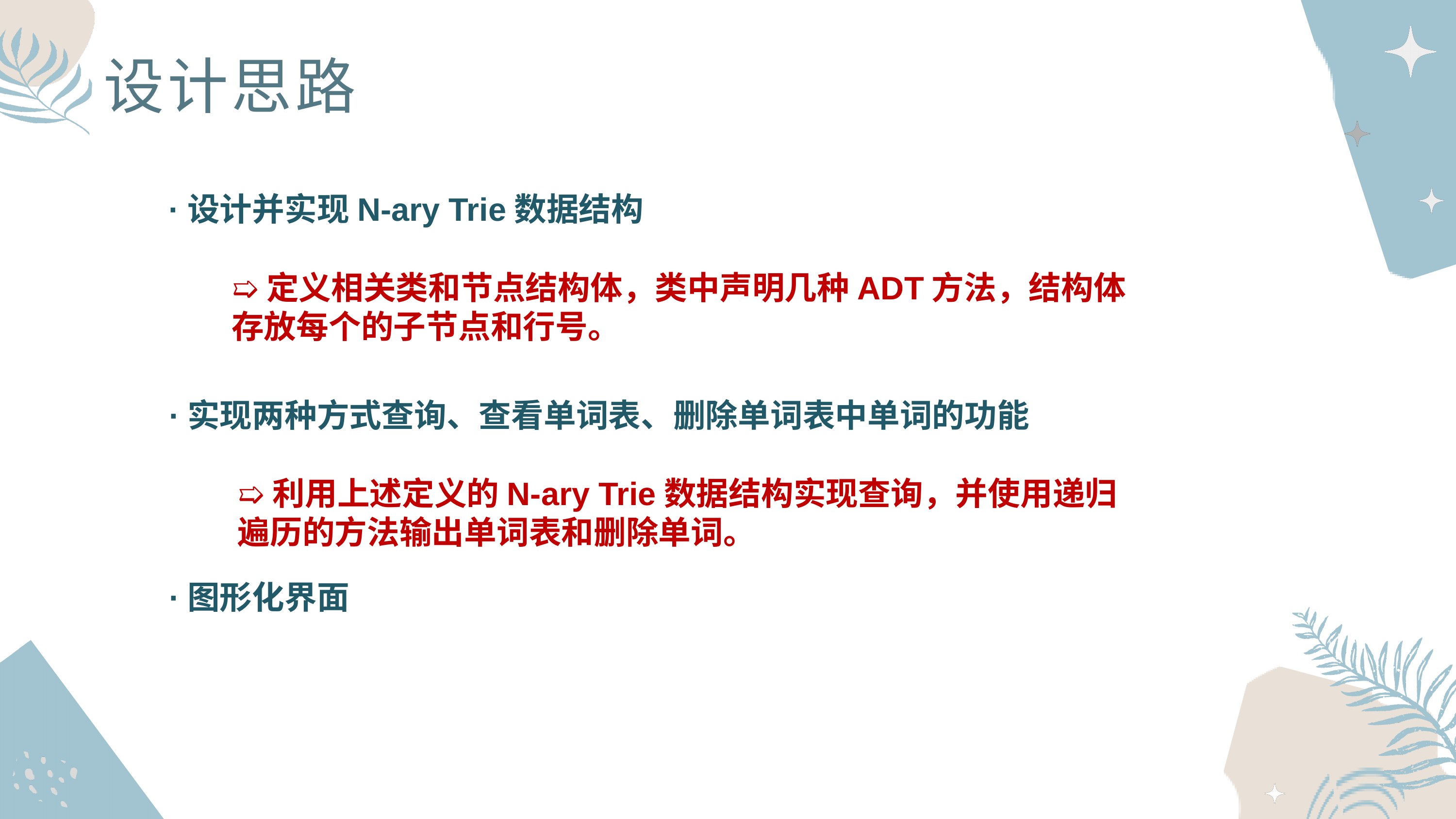

设计思路

·设计并实现N-ary Trie数据结构

➯定义相关类和节点结构体，类中声明几种ADT方法，结构体存放每个的子节点和行号。
·实现两种方式查询、查看单词表、删除单词表中单词的功能
➯利用上述定义的N-ary Trie数据结构实现查询，并使用递归遍历的方法输出单词表和删除单词。
·图形化界面